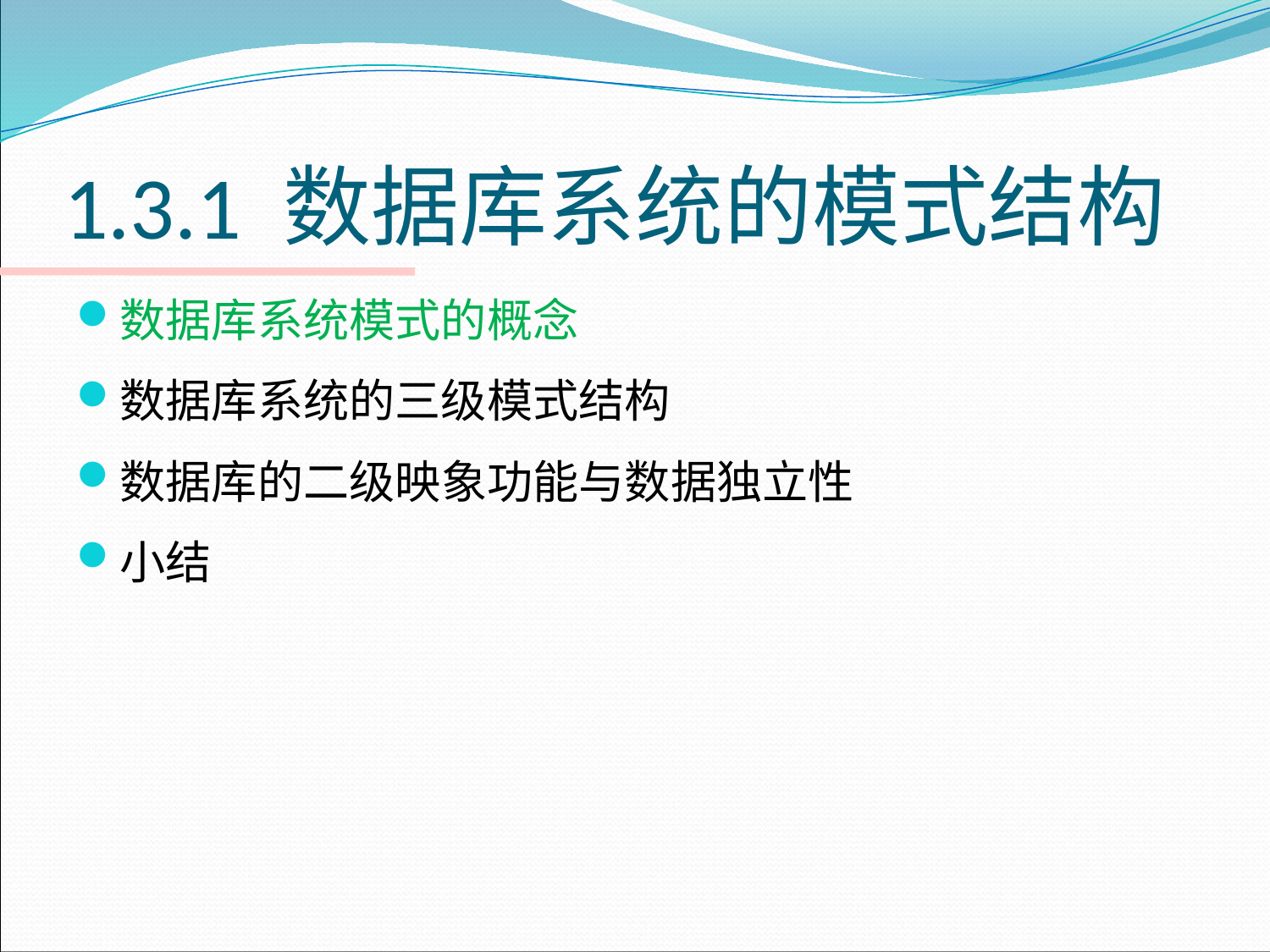

# 1.3.1 数据库系统的模式结构
数据库系统模式的概念
数据库系统的三级模式结构
数据库的二级映象功能与数据独立性
小结

67